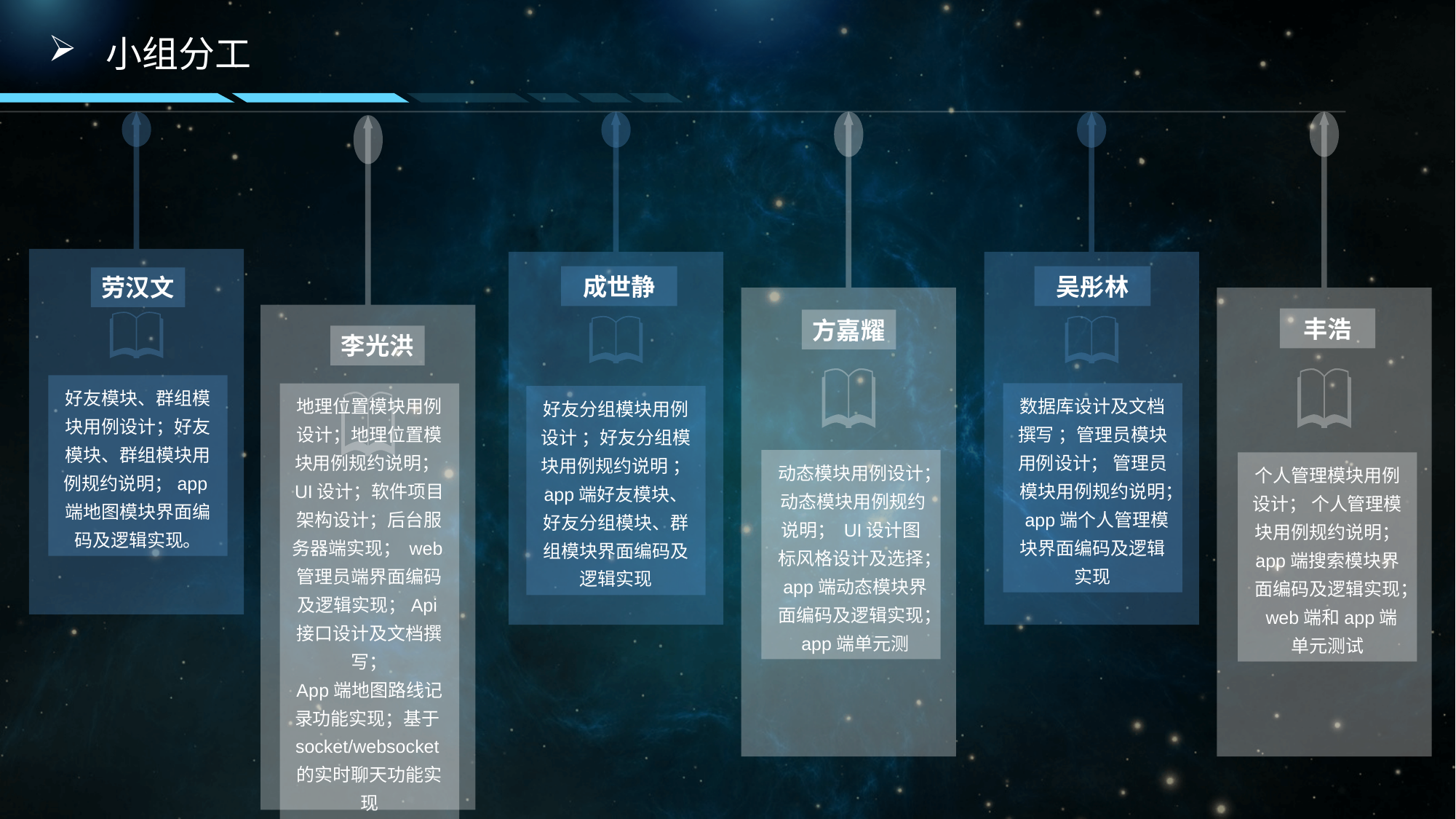

小组分工

成世静

好友分组模块用例设计 ；好友分组模块用例规约说明 ； app端好友模块、好友分组模块、群组模块界面编码及逻辑实现

数据库设计及文档撰写 ；管理员模块用例设计； 管理员模块用例规约说明； app端个人管理模块界面编码及逻辑实现

劳汉文

好友模块、群组模块用例设计；好友模块、群组模块用例规约说明；app端地图模块界面编码及逻辑实现。

动态模块用例设计； 动态模块用例规约说明； UI设计图标风格设计及选择； app端动态模块界面编码及逻辑实现； app端单元测

个人管理模块用例设计； 个人管理模块用例规约说明； app端搜索模块界面编码及逻辑实现； web端和app端单元测试

李光洪
地理位置模块用例设计；地理位置模块用例规约说明；UI设计；软件项目架构设计；后台服务器端实现； web管理员端界面编码及逻辑实现；Api接口设计及文档撰写；
App端地图路线记录功能实现；基于socket/websocket的实时聊天功能实现

吴彤林
丰浩
方嘉耀